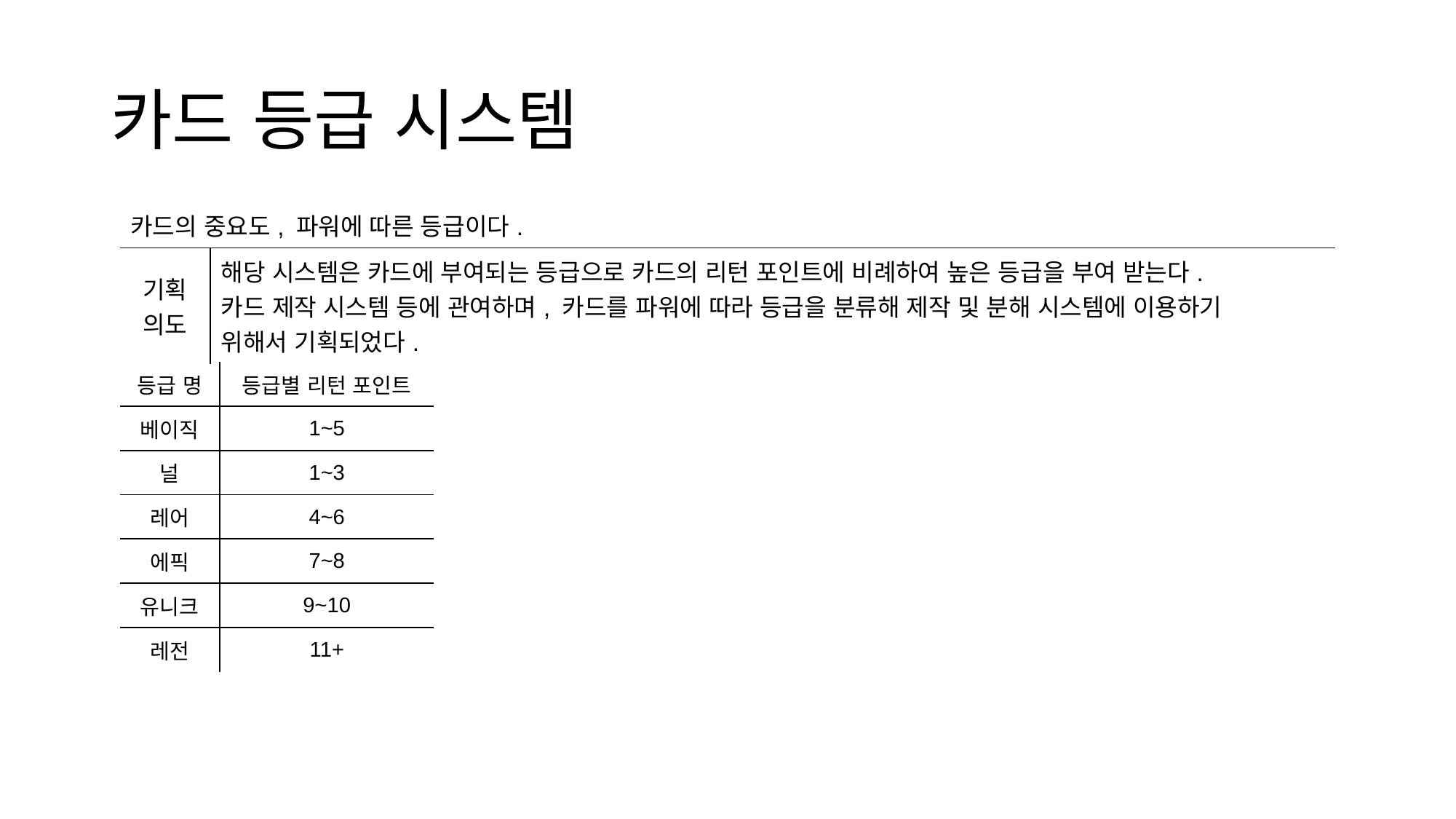

# 카드 등급 시스템
| 카드의 중요도, 파워에 따른 등급이다. |  |
| --- | --- |
| 기획 의도 | 해당 시스템은 카드에 부여되는 등급으로 카드의 리턴 포인트에 비례하여 높은 등급을 부여 받는다. 카드 제작 시스템 등에 관여하며, 카드를 파워에 따라 등급을 분류해 제작 및 분해 시스템에 이용하기 위해서 기획되었다. |
| 등급 명 | 등급별 리턴 포인트 |
| --- | --- |
| 베이직 | 1~5 |
| 널 | 1~3 |
| 레어 | 4~6 |
| 에픽 | 7~8 |
| 유니크 | 9~10 |
| 레전 | 11+ |